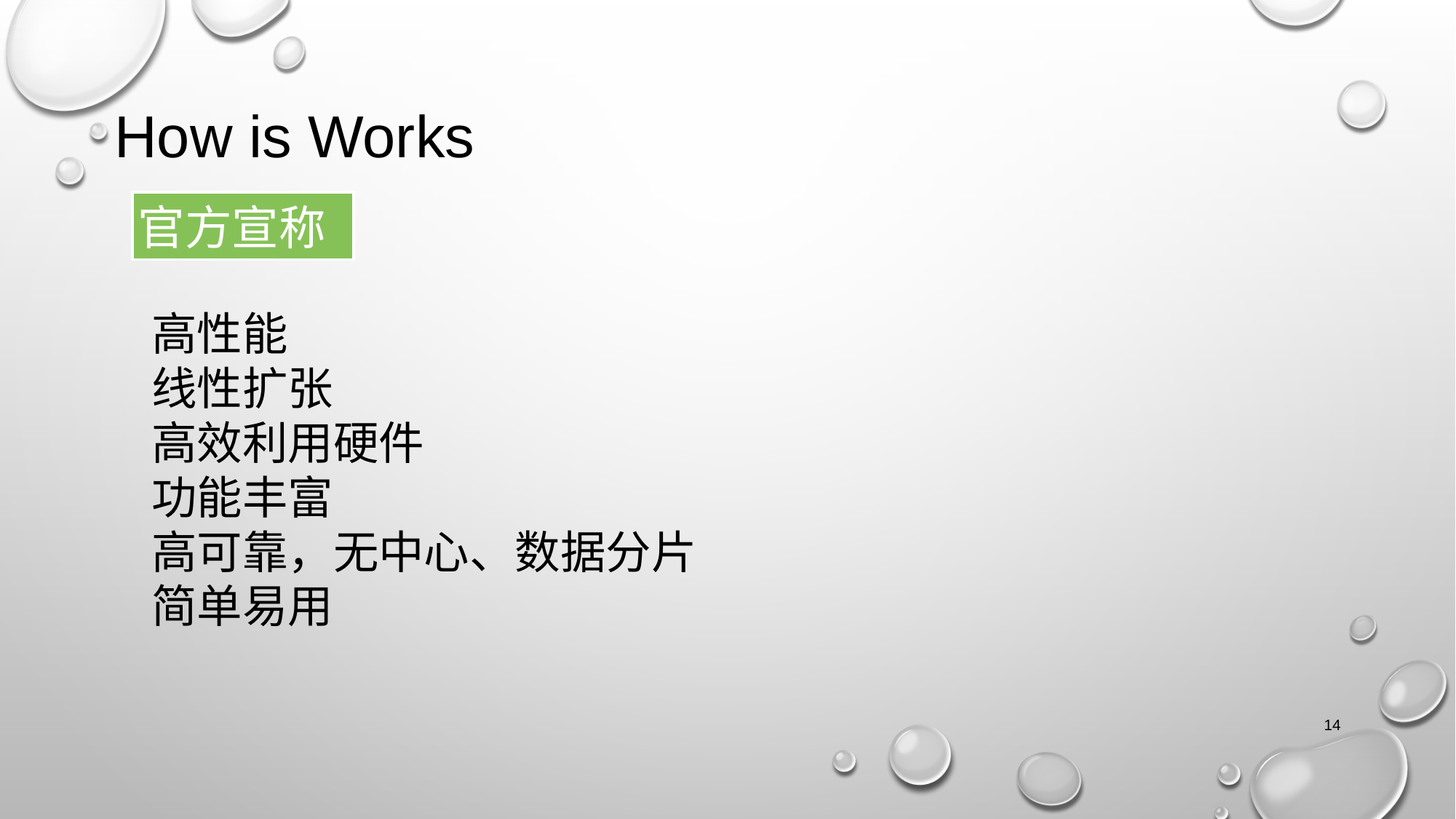

# How is Works
官方宣称

高性能
线性扩张
高效利用硬件
功能丰富
高可靠，无中心、数据分片
简单易用
14